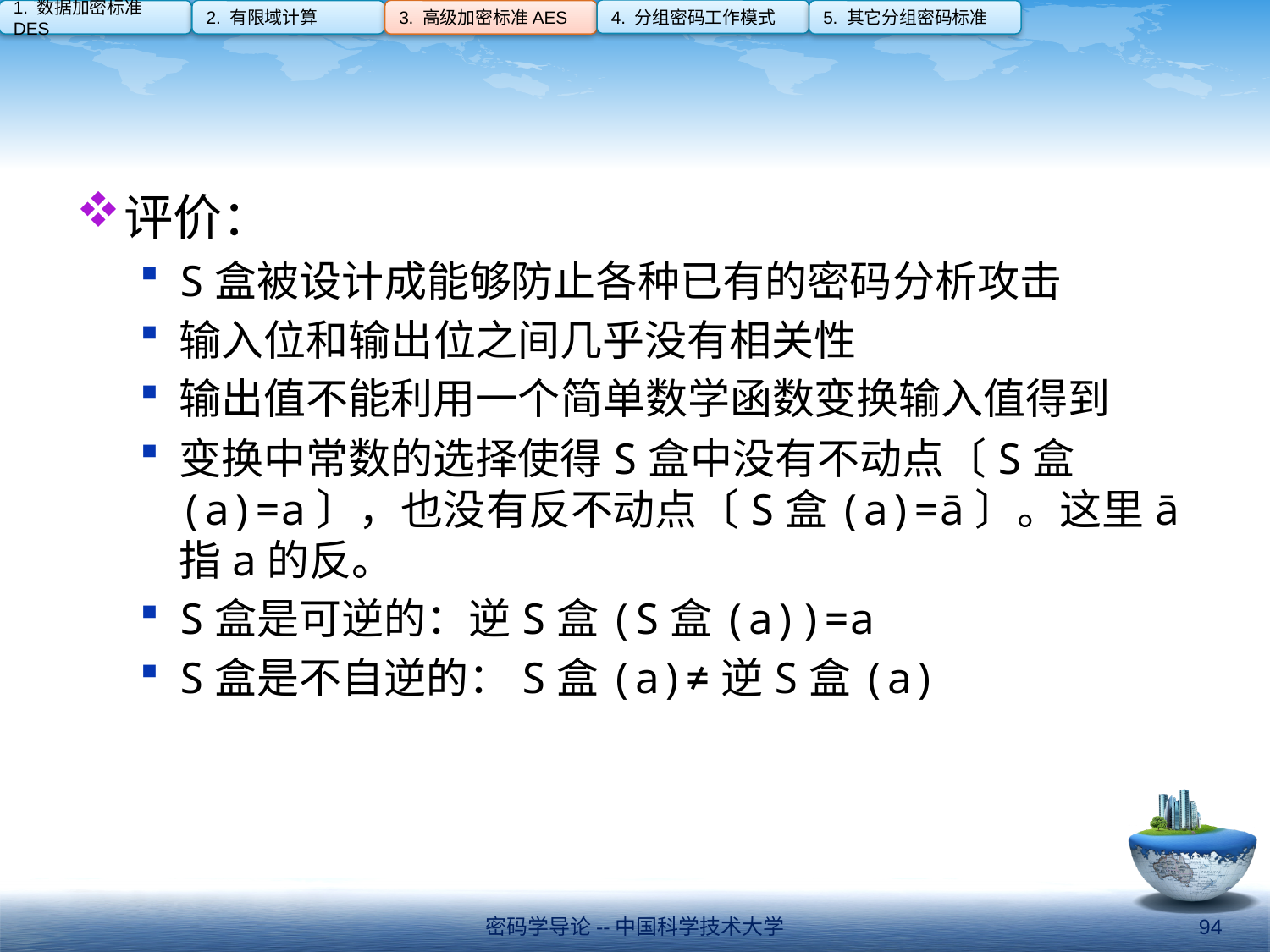

4. 分组密码工作模式
1. 数据加密标准DES
2. 有限域计算
3. 高级加密标准AES
5. 其它分组密码标准
#
评价：
S盒被设计成能够防止各种已有的密码分析攻击
输入位和输出位之间几乎没有相关性
输出值不能利用一个简单数学函数变换输入值得到
变换中常数的选择使得S盒中没有不动点〔S盒(a)=a〕，也没有反不动点〔S盒(a)=ā〕。这里ā指a的反。
S盒是可逆的：逆S盒(S盒(a))=a
S盒是不自逆的：S盒(a)≠逆S盒(a)
密码学导论--中国科学技术大学
94